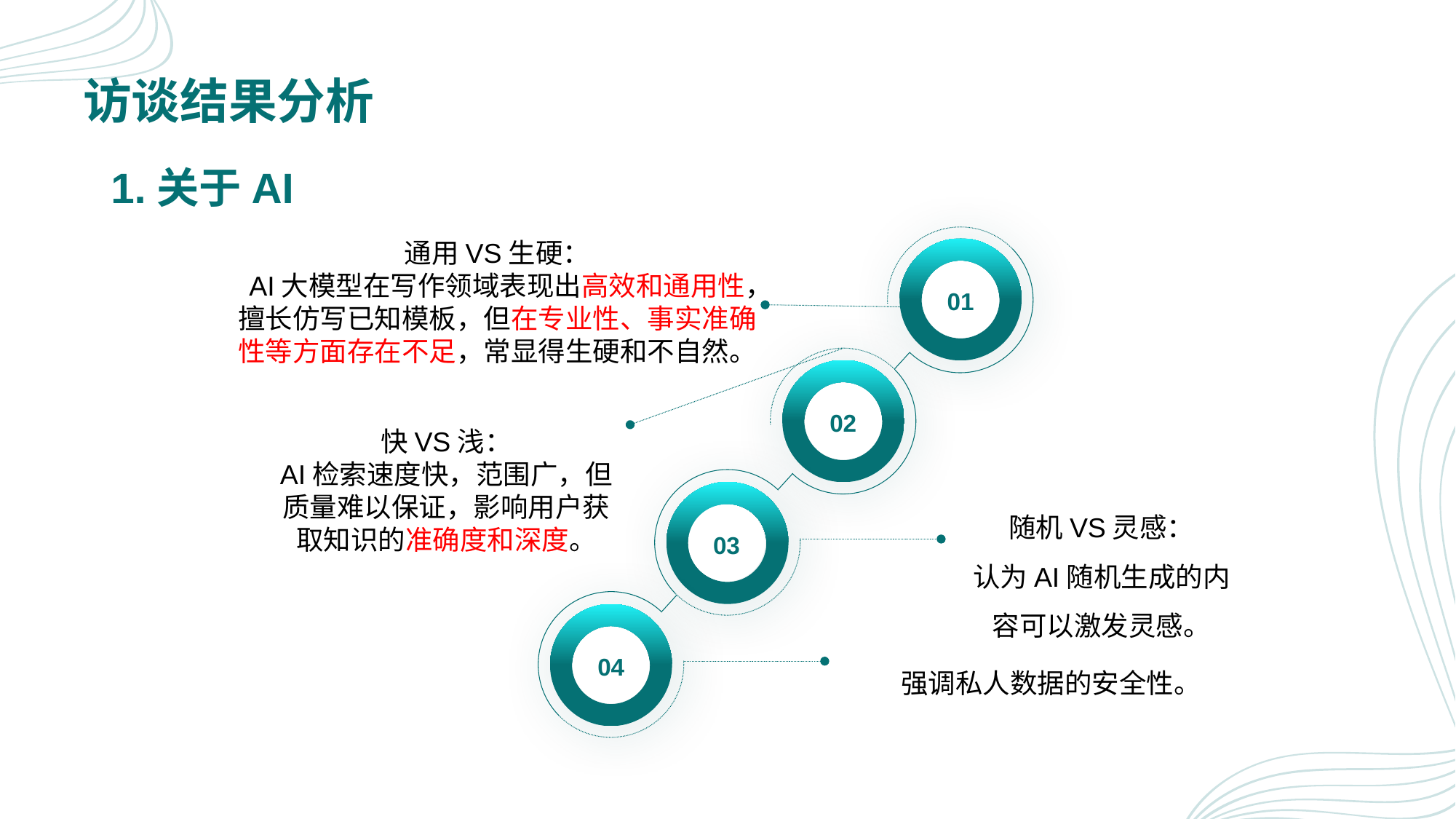

# 访谈结果分析
1.关于AI

通用VS生硬：
AI大模型在写作领域表现出高效和通用性，擅长仿写已知模板，但在专业性、事实准确性等方面存在不足，常显得生硬和不自然。

01

02
快VS浅：
AI检索速度快，范围广，但质量难以保证，影响用户获取知识的准确度和深度。

随机VS灵感：
认为AI随机生成的内容可以激发灵感。
03

04
强调私人数据的安全性。